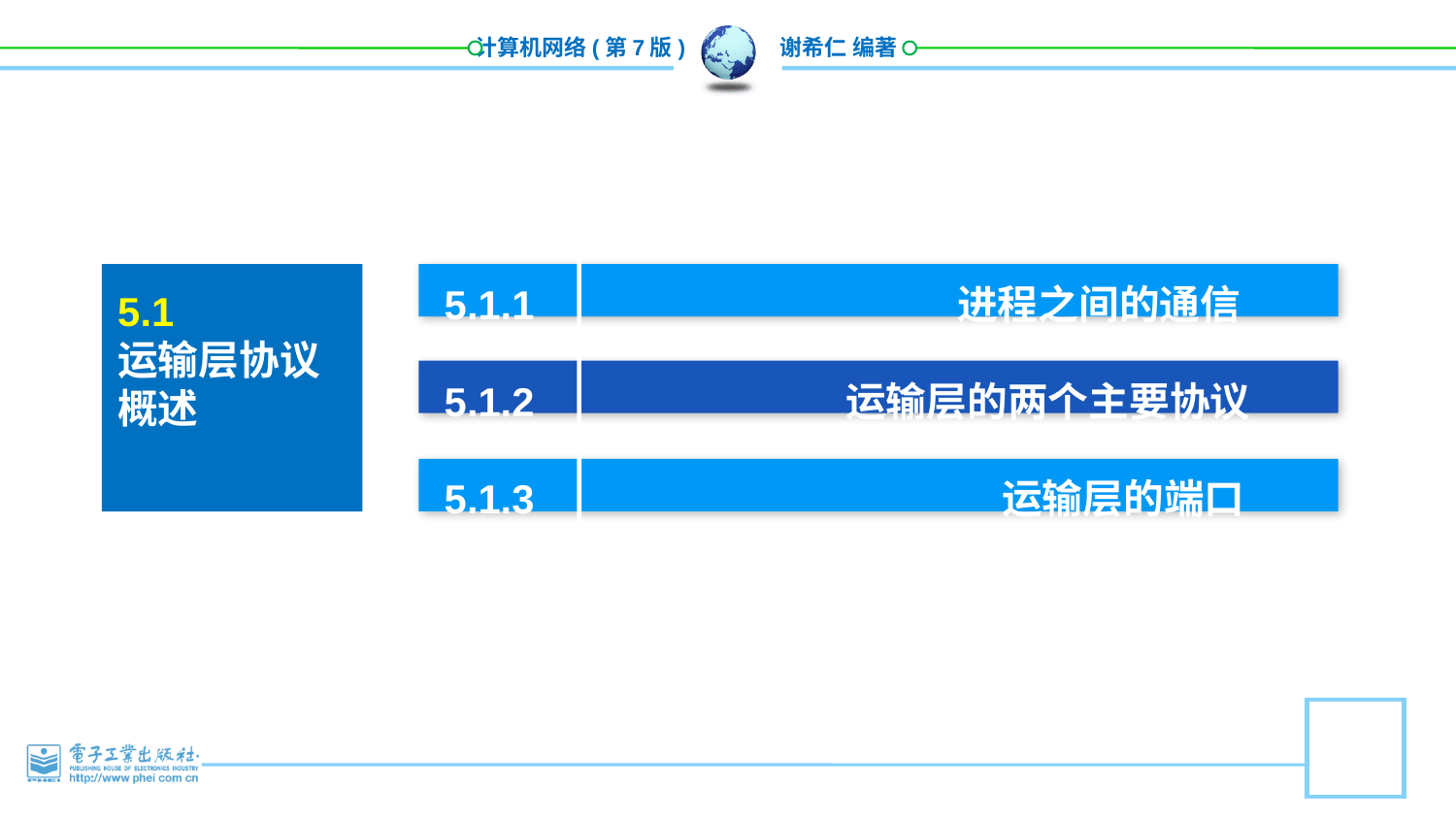

5.1.1                                     进程之间的通信
5.1.2                           运输层的两个主要协议
5.1.3                                         运输层的端口

5.1
运输层协议概述